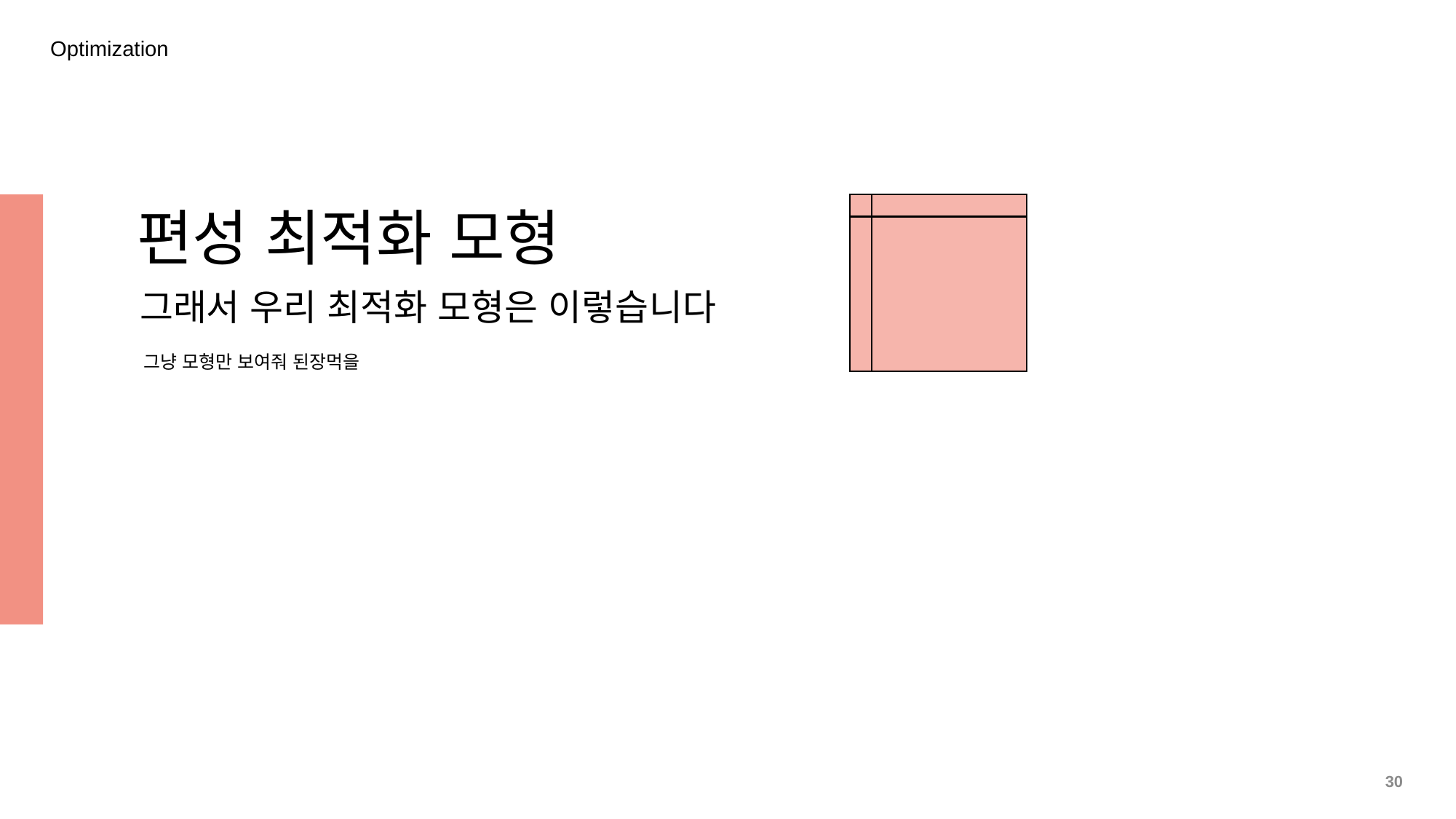

Optimization
편성 최적화 모형

그래서 우리 최적화 모형은 이렇습니다
그냥 모형만 보여줘 된장먹을

30